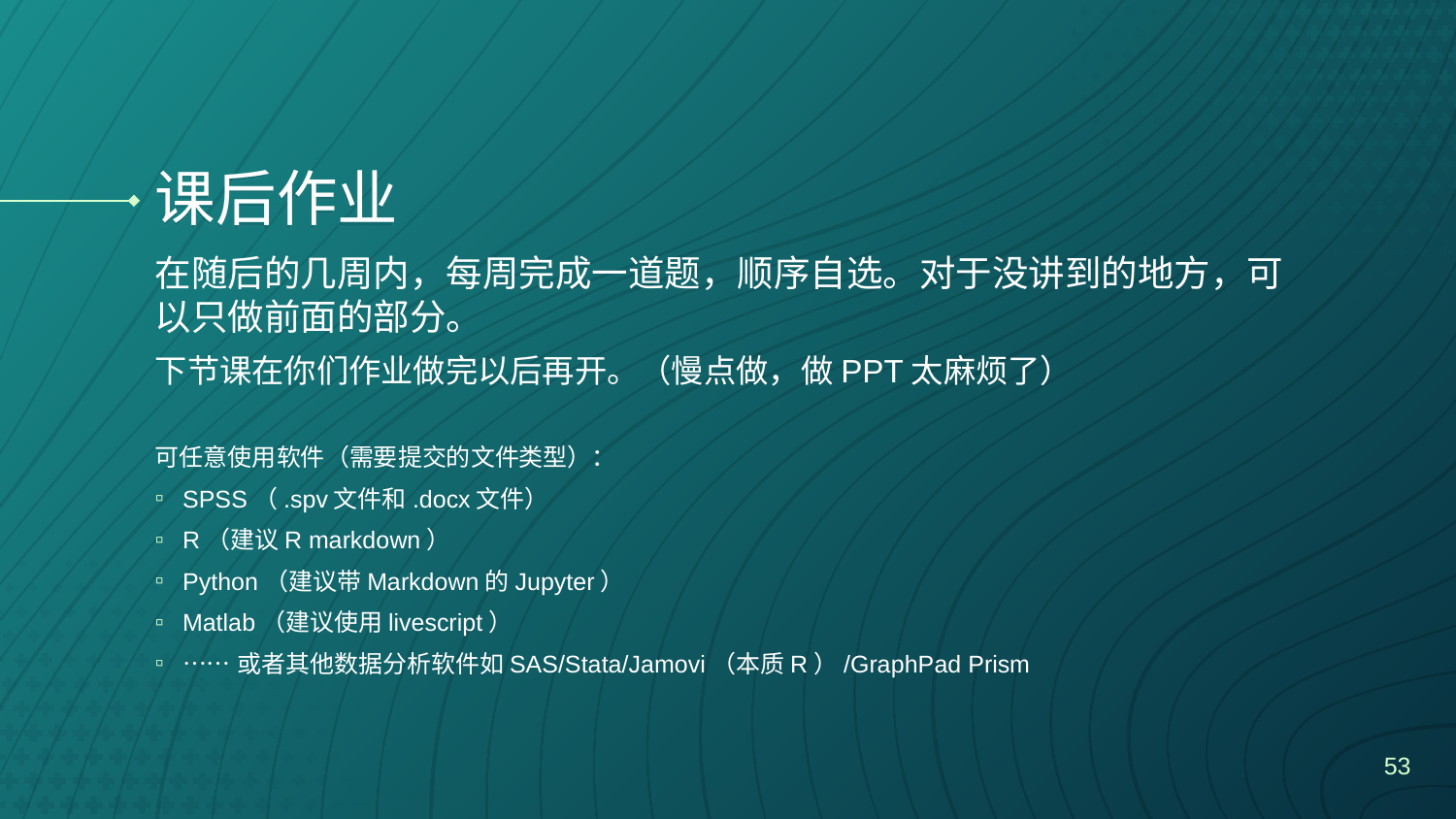

# 课后作业
在随后的几周内，每周完成一道题，顺序自选。对于没讲到的地方，可以只做前面的部分。
下节课在你们作业做完以后再开。（慢点做，做PPT太麻烦了）

可任意使用软件（需要提交的文件类型）：
SPSS（.spv文件和.docx文件）
R（建议R markdown）
Python（建议带Markdown的Jupyter）
Matlab（建议使用livescript）
……或者其他数据分析软件如SAS/Stata/Jamovi（本质R）/GraphPad Prism
53